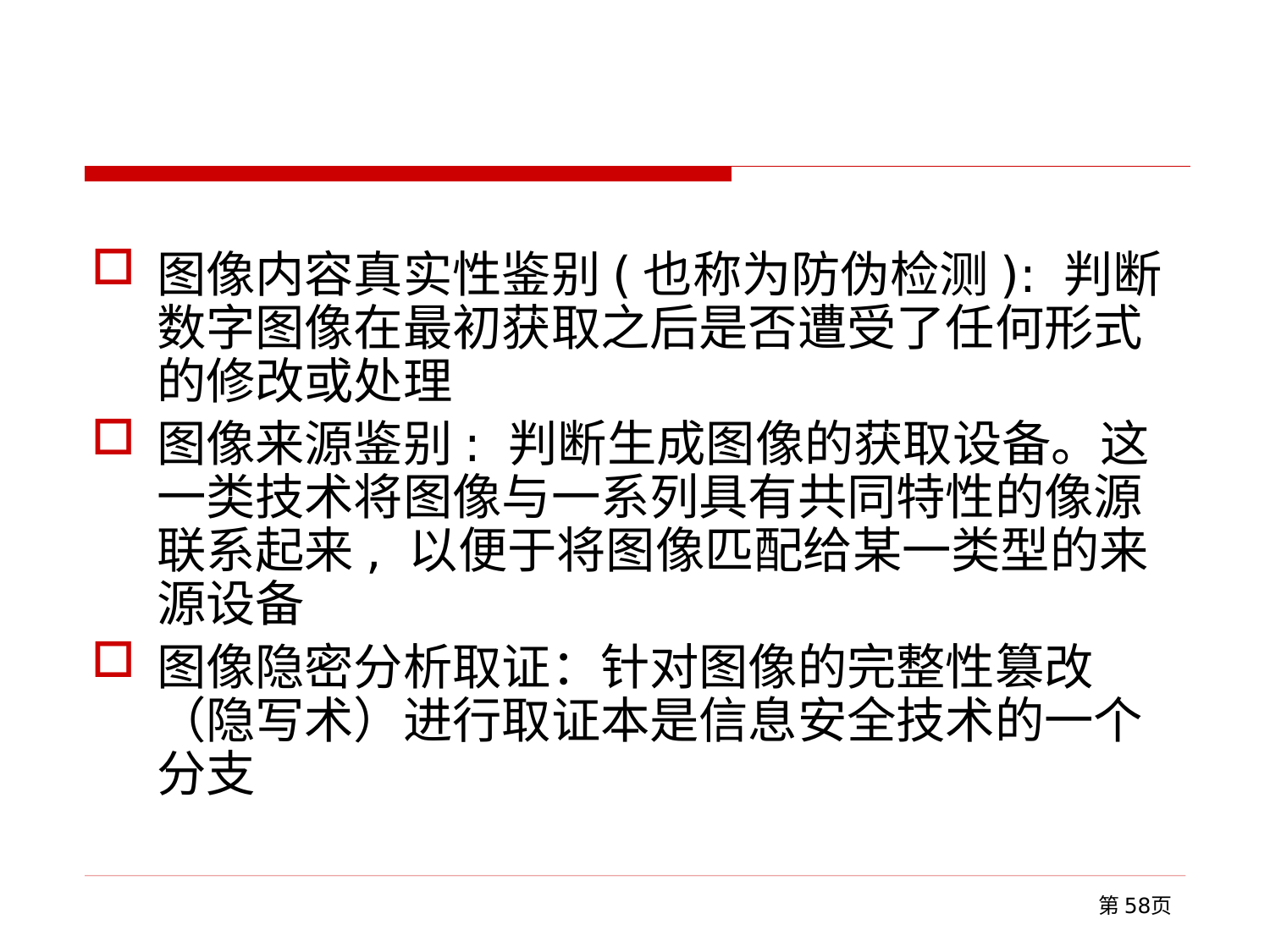

#
图像内容真实性鉴别(也称为防伪检测): 判断数字图像在最初获取之后是否遭受了任何形式的修改或处理
图像来源鉴别: 判断生成图像的获取设备。这一类技术将图像与一系列具有共同特性的像源联系起来, 以便于将图像匹配给某一类型的来源设备
图像隐密分析取证：针对图像的完整性篡改（隐写术）进行取证本是信息安全技术的一个分支
58